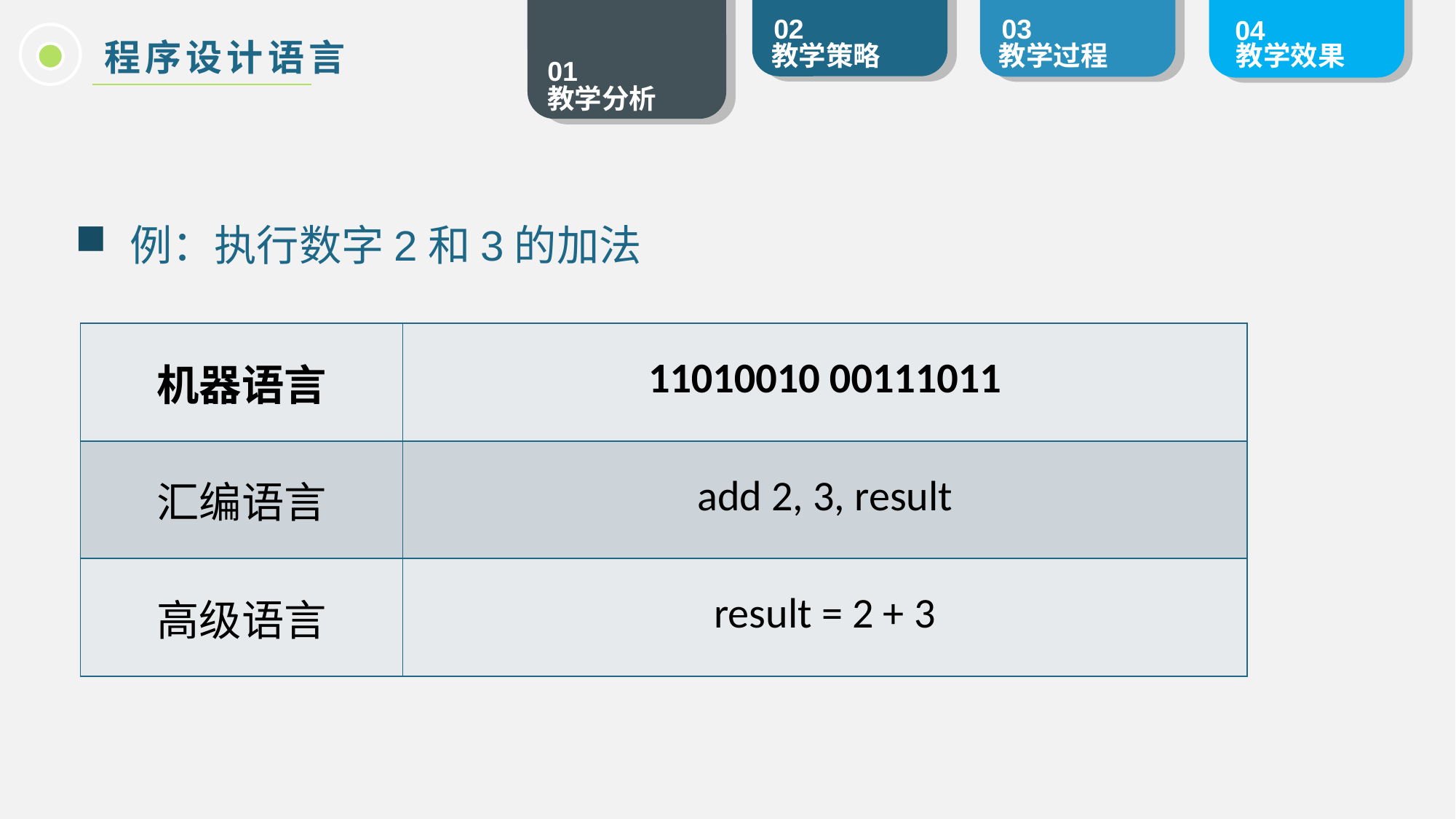

程序设计语言
例：执行数字2和3的加法

| 机器语言 | 11010010 00111011 |
| --- | --- |
| 汇编语言 | add 2, 3, result |
| 高级语言 | result = 2 + 3 |